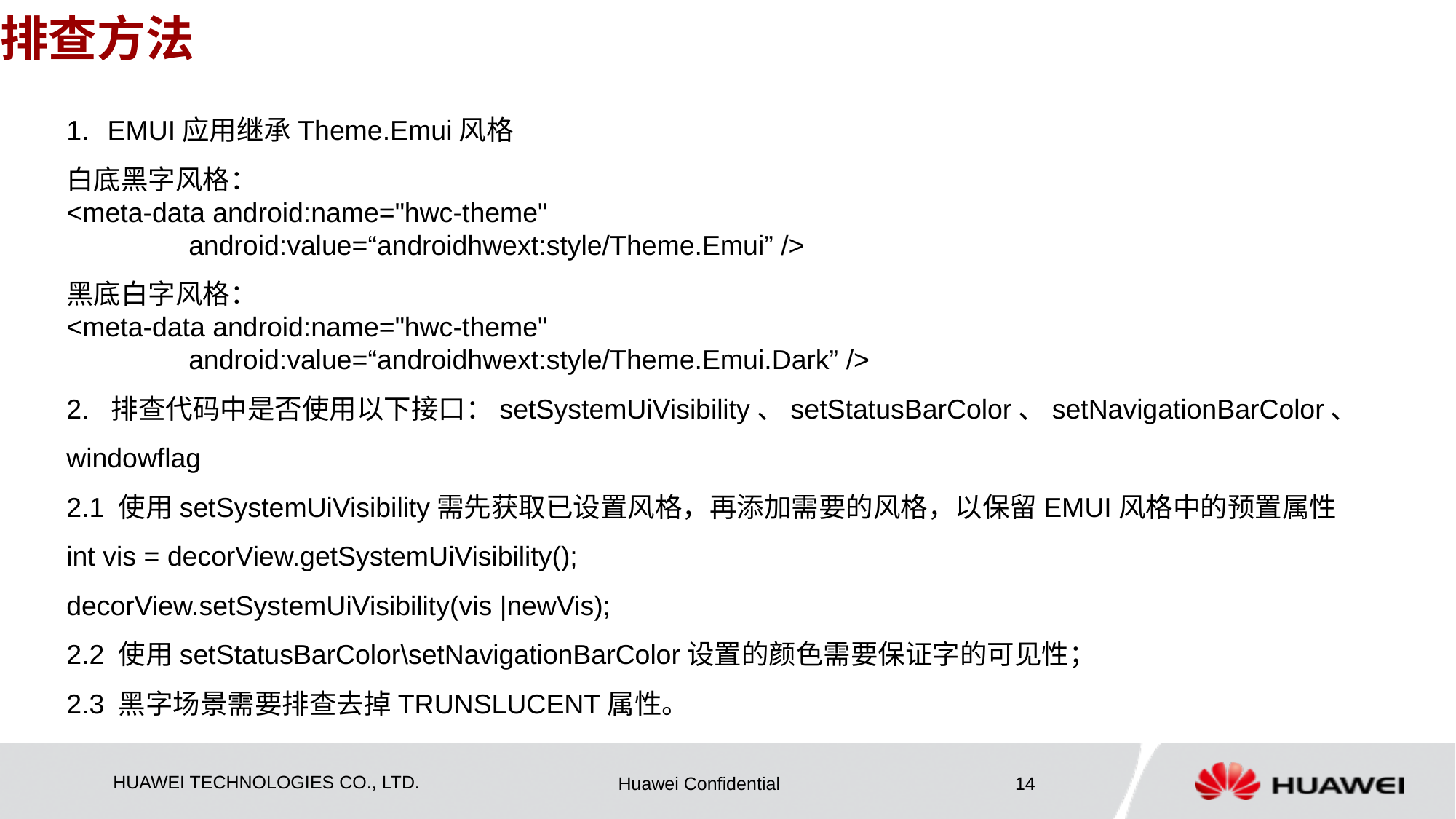

# 排查方法
EMUI应用继承Theme.Emui风格
白底黑字风格：
<meta-data android:name="hwc-theme"
                android:value=“androidhwext:style/Theme.Emui” />
黑底白字风格：
<meta-data android:name="hwc-theme"
                android:value=“androidhwext:style/Theme.Emui.Dark” />
2.  排查代码中是否使用以下接口：setSystemUiVisibility、setStatusBarColor、setNavigationBarColor、windowflag
2.1 使用setSystemUiVisibility需先获取已设置风格，再添加需要的风格，以保留EMUI风格中的预置属性
int vis = decorView.getSystemUiVisibility();
decorView.setSystemUiVisibility(vis |newVis);
2.2 使用setStatusBarColor\setNavigationBarColor设置的颜色需要保证字的可见性；
2.3 黑字场景需要排查去掉TRUNSLUCENT属性。